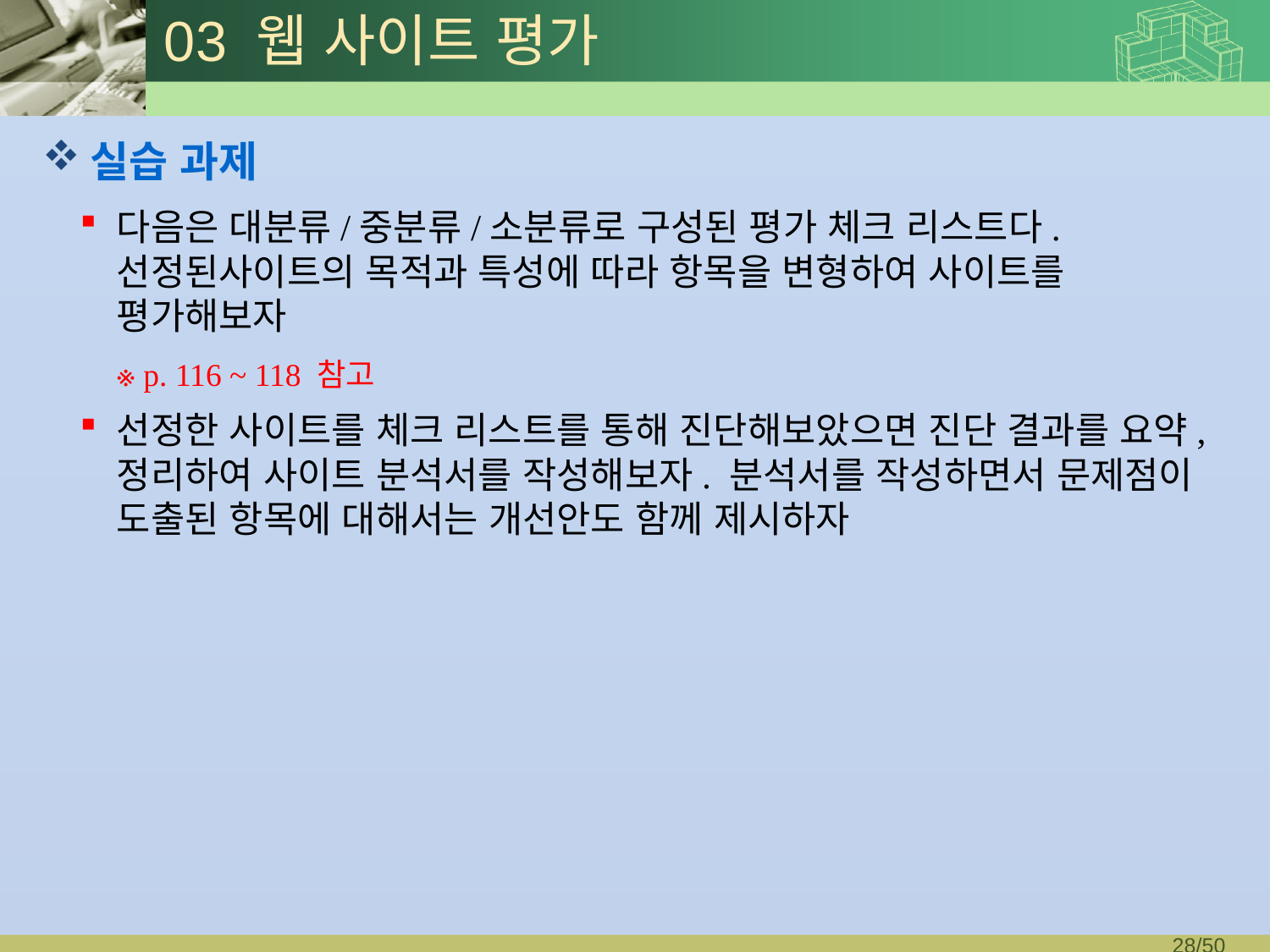

# 03 웹 사이트 평가
실습 과제
다음은 대분류/중분류/소분류로 구성된 평가 체크 리스트다. 선정된사이트의 목적과 특성에 따라 항목을 변형하여 사이트를 평가해보자
※ p. 116 ~ 118 참고
선정한 사이트를 체크 리스트를 통해 진단해보았으면 진단 결과를 요약, 정리하여 사이트 분석서를 작성해보자. 분석서를 작성하면서 문제점이 도출된 항목에 대해서는 개선안도 함께 제시하자